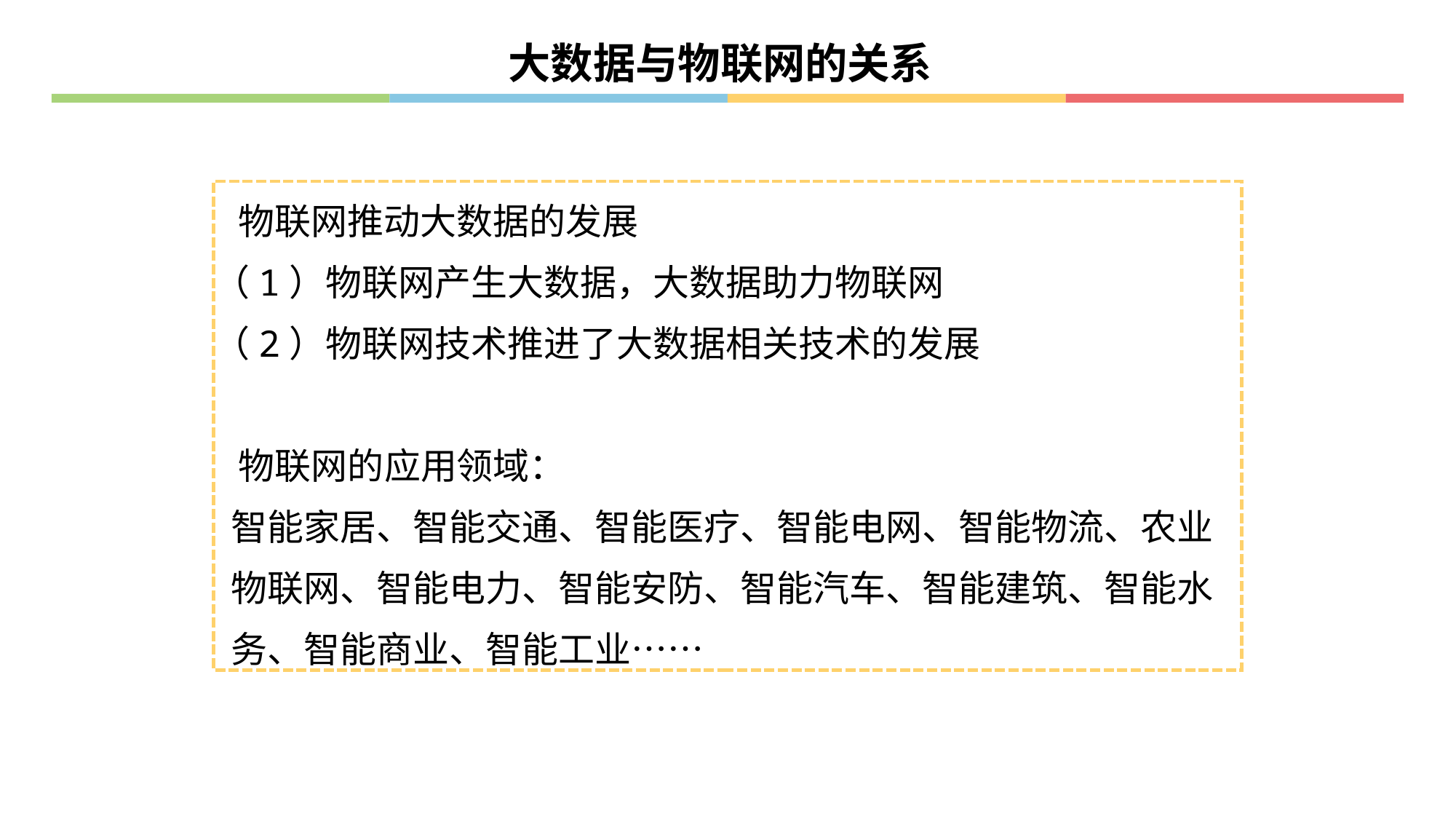

大数据与物联网的关系
  物联网推动大数据的发展
（1）物联网产生大数据，大数据助力物联网
（2）物联网技术推进了大数据相关技术的发展

  物联网的应用领域：
智能家居、智能交通、智能医疗、智能电网、智能物流、农业物联网、智能电力、智能安防、智能汽车、智能建筑、智能水务、智能商业、智能工业……